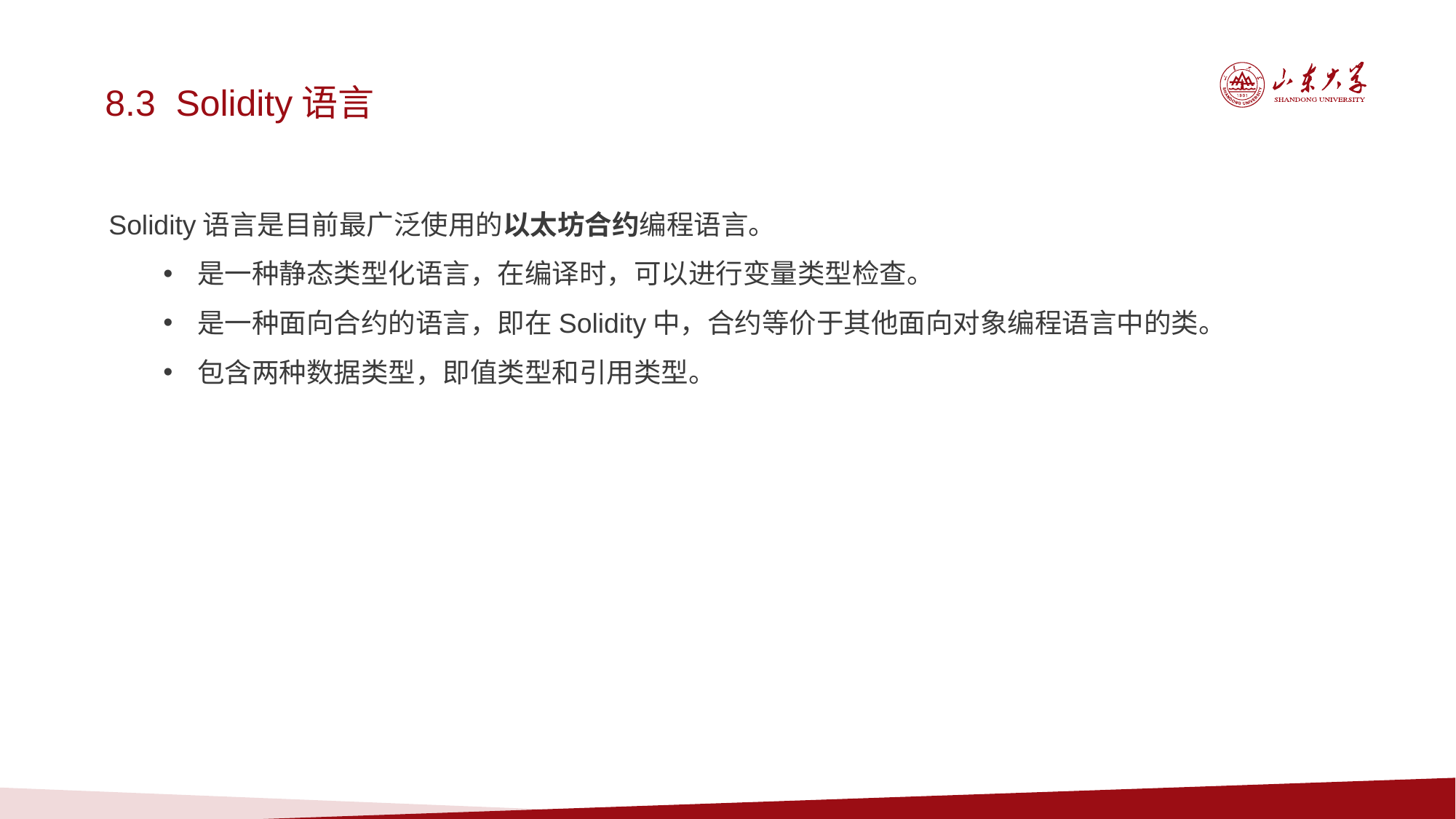

8.3  Solidity语言

Solidity语言是目前最广泛使用的以太坊合约编程语言。
是一种静态类型化语言，在编译时，可以进行变量类型检查。
是一种面向合约的语言，即在Solidity中，合约等价于其他面向对象编程语言中的类。
包含两种数据类型，即值类型和引用类型。